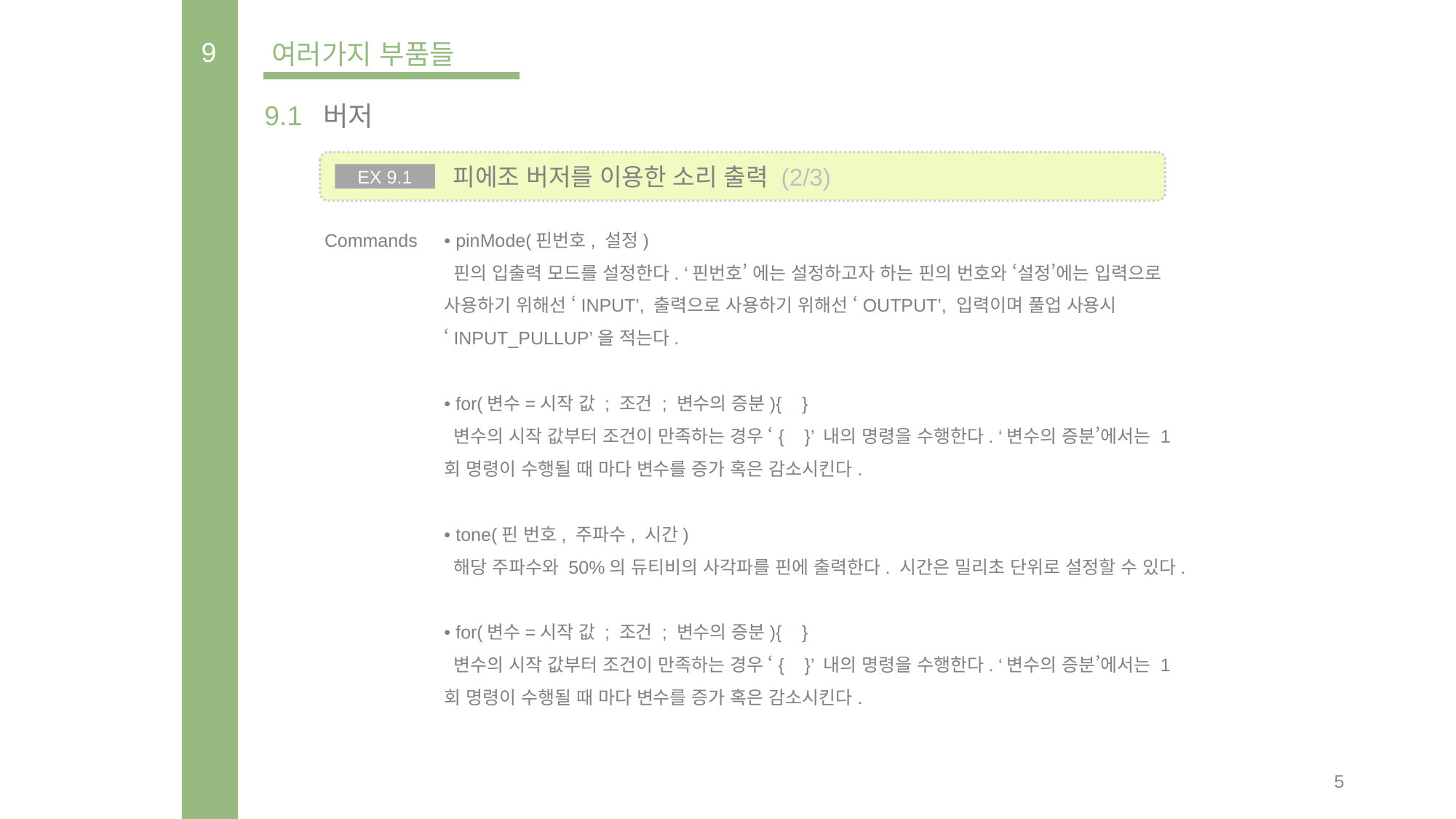

9
여러가지 부품들
9.1
버저
                 피에조 버저를 이용한 소리 출력 (2/3)
EX 9.1
Commands
• pinMode(핀번호, 설정)
 핀의 입출력 모드를 설정한다. ‘핀번호’ 에는 설정하고자 하는 핀의 번호와 ‘설정’에는 입력으로 사용하기 위해선 ‘INPUT’, 출력으로 사용하기 위해선 ‘OUTPUT’, 입력이며 풀업 사용시 ‘INPUT_PULLUP’을 적는다.

• for(변수=시작 값 ; 조건 ; 변수의 증분){    }
 변수의 시작 값부터 조건이 만족하는 경우 ‘{    }’ 내의 명령을 수행한다. ‘변수의 증분’에서는 1회 명령이 수행될 때 마다 변수를 증가 혹은 감소시킨다.

• tone(핀 번호, 주파수, 시간)
 해당 주파수와 50%의 듀티비의 사각파를 핀에 출력한다. 시간은 밀리초 단위로 설정할 수 있다.

• for(변수=시작 값 ; 조건 ; 변수의 증분){    }
 변수의 시작 값부터 조건이 만족하는 경우 ‘{    }’ 내의 명령을 수행한다. ‘변수의 증분’에서는 1회 명령이 수행될 때 마다 변수를 증가 혹은 감소시킨다.
5